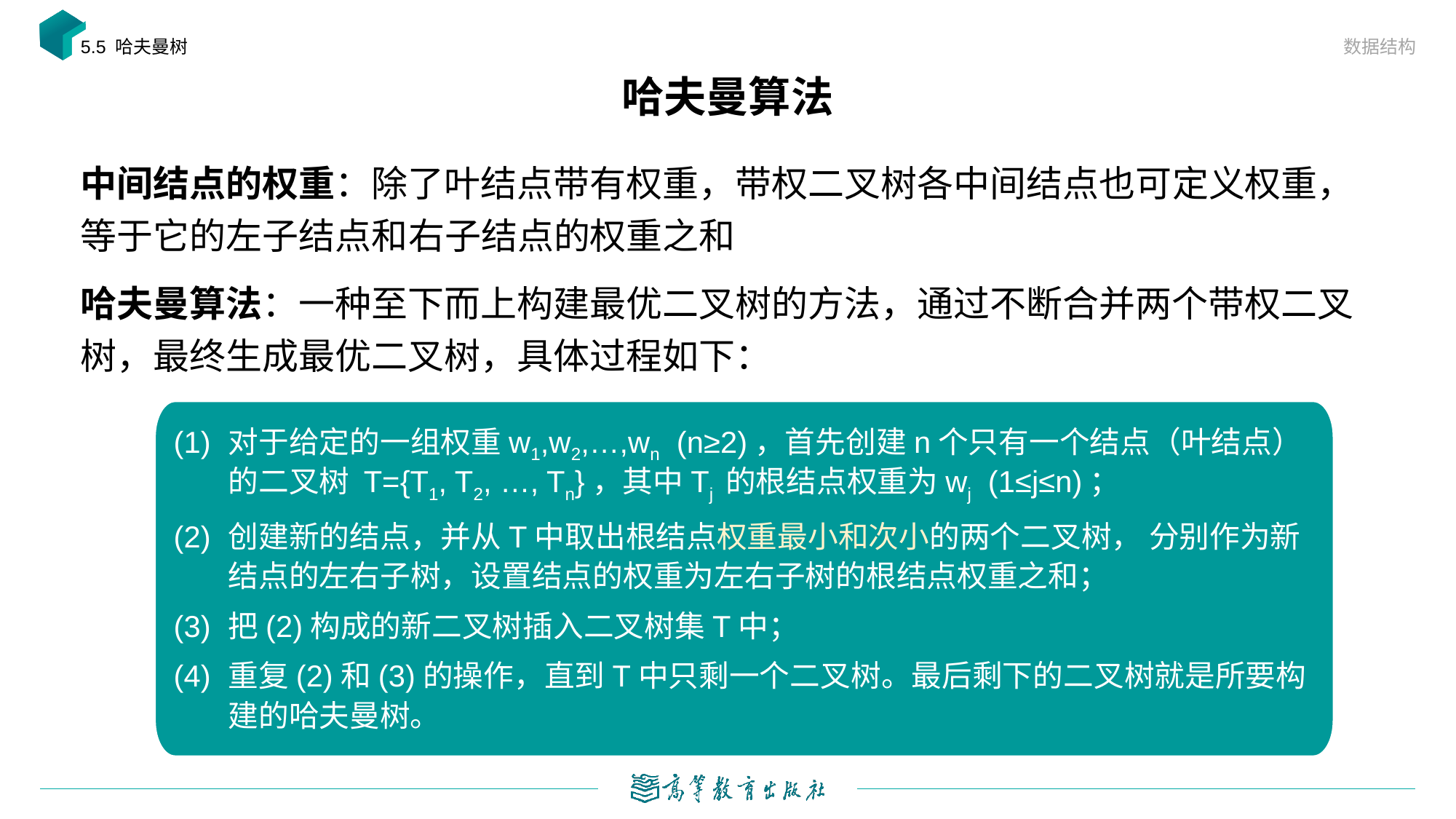

数据结构
5.5 哈夫曼树
# 哈夫曼算法
中间结点的权重：除了叶结点带有权重，带权二叉树各中间结点也可定义权重，等于它的左子结点和右子结点的权重之和
哈夫曼算法：一种至下而上构建最优二叉树的方法，通过不断合并两个带权二叉树，最终生成最优二叉树，具体过程如下：

对于给定的一组权重w1,w2,…,wn  (n≥2)，首先创建n个只有一个结点（叶结点）的二叉树 T={T1, T2, …, Tn}，其中Tj 的根结点权重为wj  (1≤j≤n)；
创建新的结点，并从T中取出根结点权重最小和次小的两个二叉树， 分别作为新结点的左右子树，设置结点的权重为左右子树的根结点权重之和；
把(2)构成的新二叉树插入二叉树集T中；
重复(2)和(3)的操作，直到T中只剩一个二叉树。最后剩下的二叉树就是所要构建的哈夫曼树。